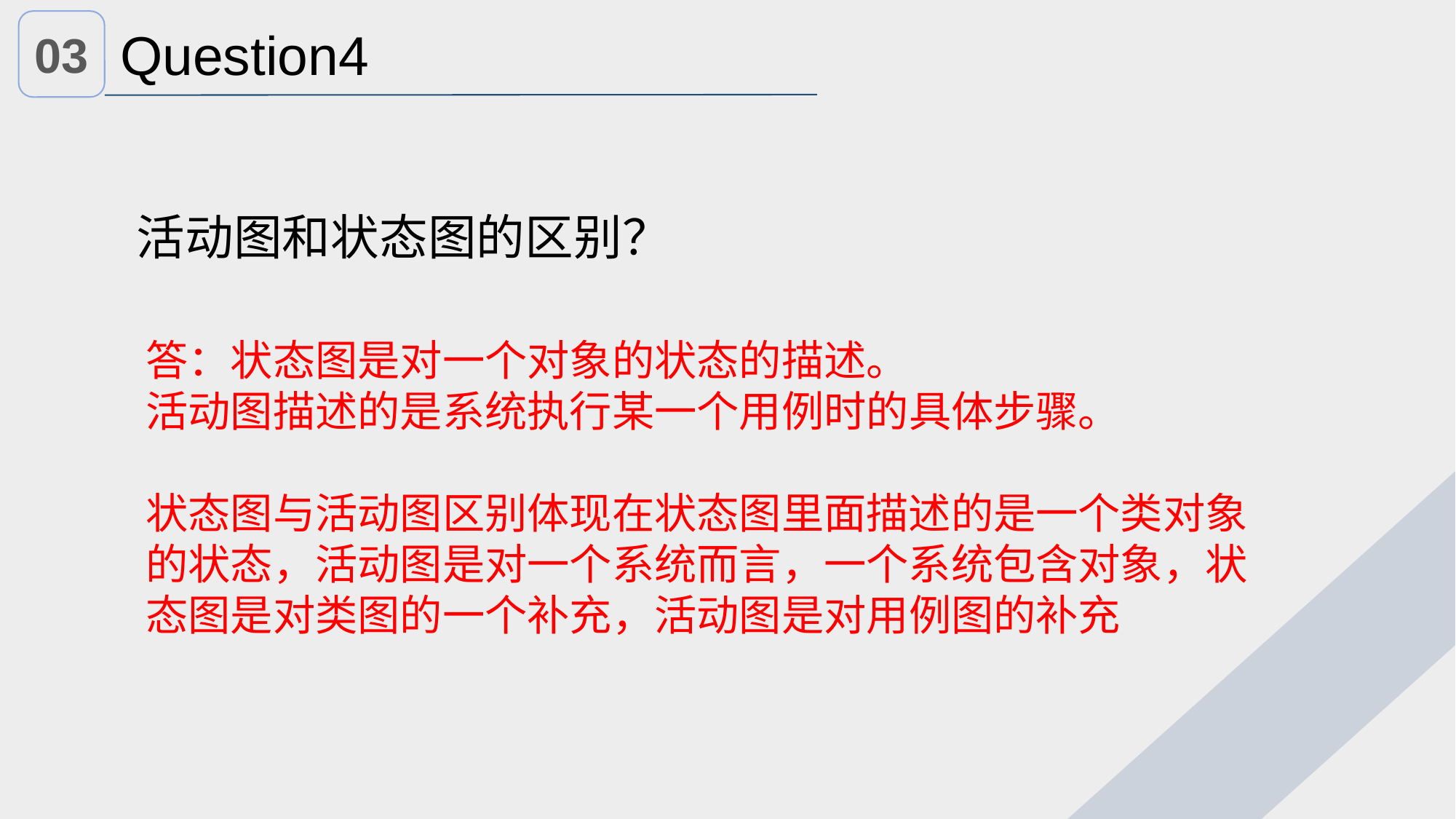

03
Question4
活动图和状态图的区别？
答：状态图是对一个对象的状态的描述。
活动图描述的是系统执行某一个用例时的具体步骤。

状态图与活动图区别体现在状态图里面描述的是一个类对象的状态，活动图是对一个系统而言，一个系统包含对象，状态图是对类图的一个补充，活动图是对用例图的补充